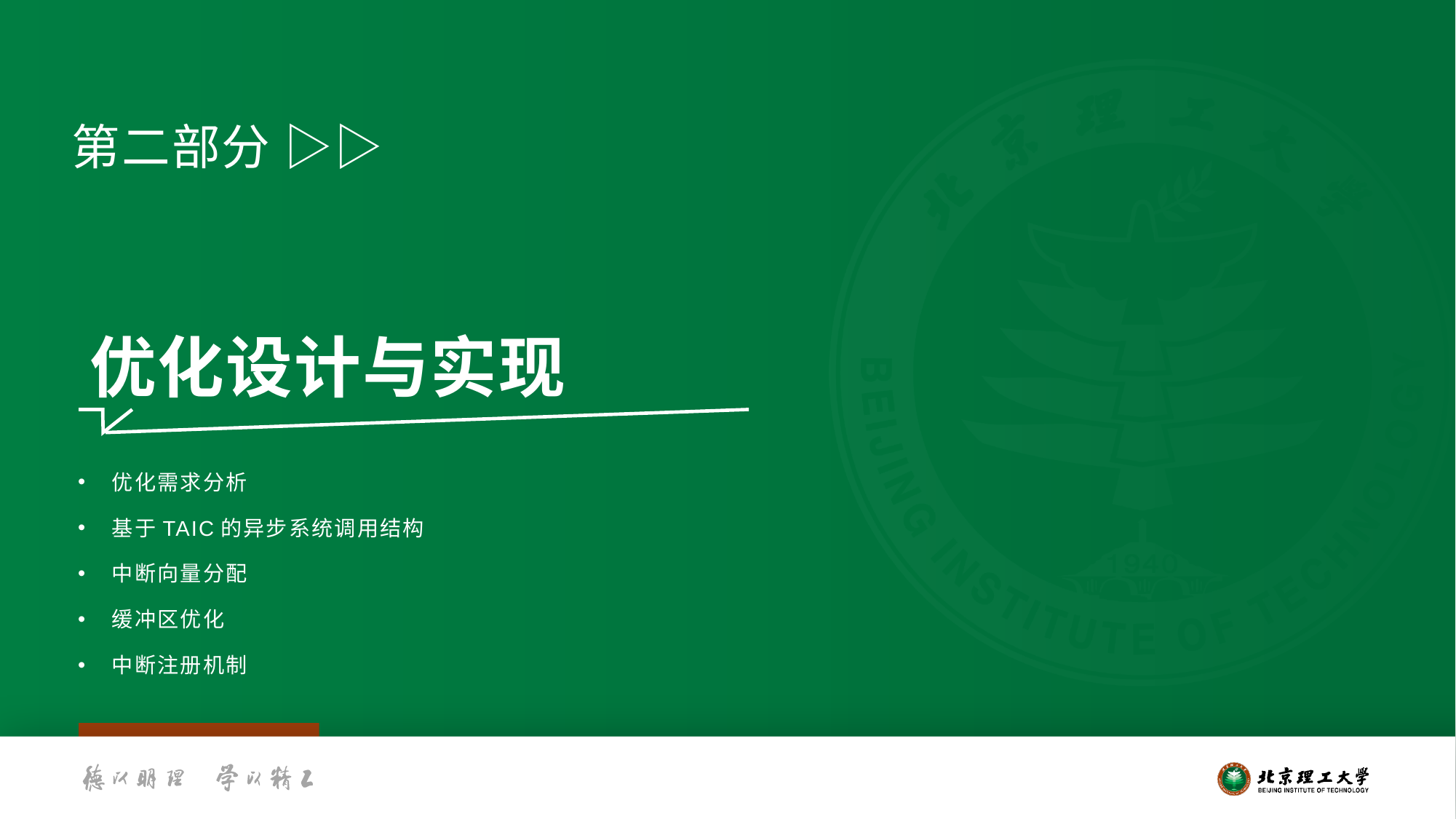

第二部分 ▷▷
优化设计与实现

优化需求分析
基于TAIC的异步系统调用结构
中断向量分配
缓冲区优化
中断注册机制